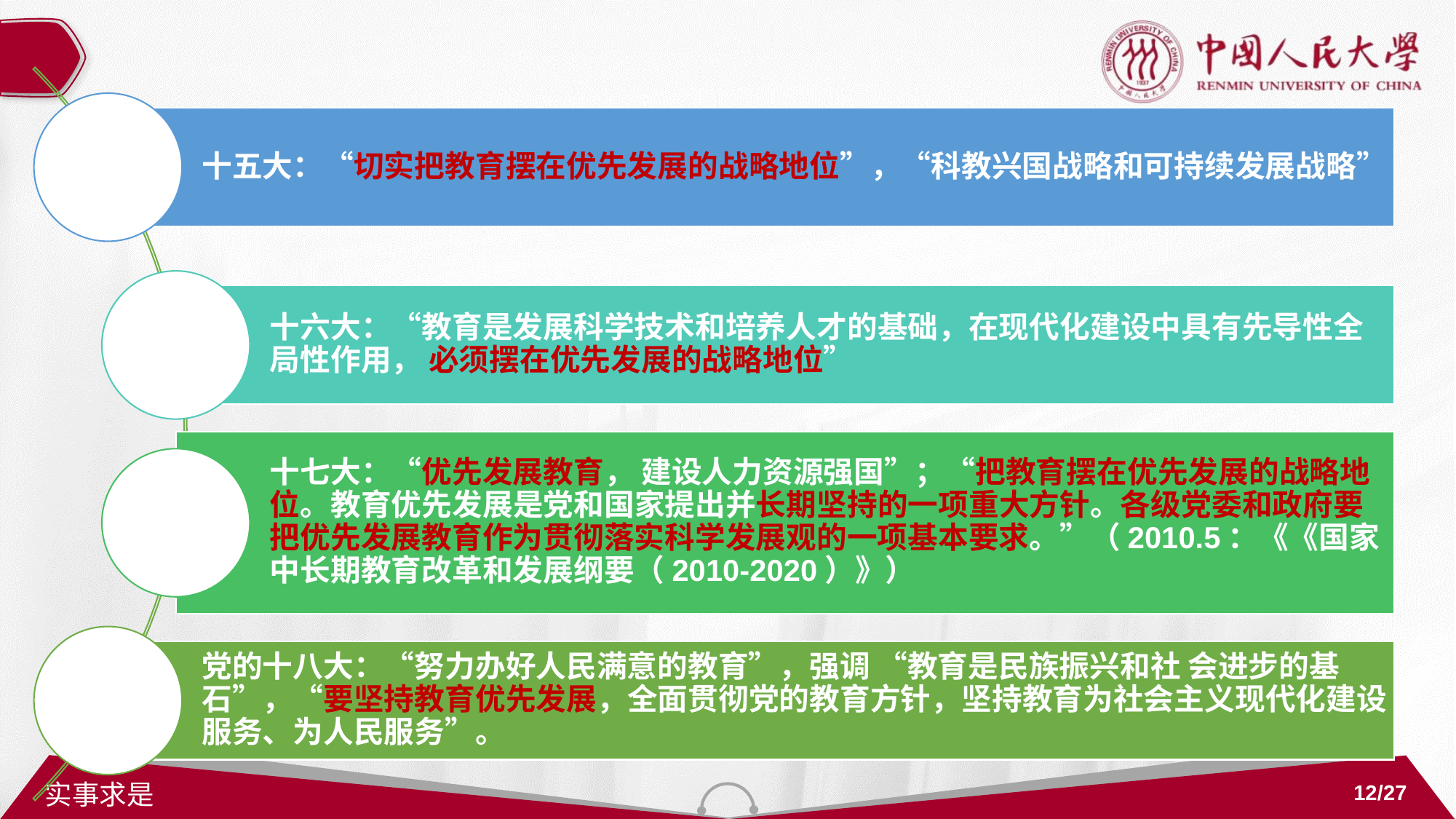

十五大：“切实把教育摆在优先发展的战略地位”，“科教兴国战略和可持续发展战略”
十六大：“教育是发展科学技术和培养人才的基础，在现代化建设中具有先导性全局性作用， 必须摆在优先发展的战略地位”
十七大：“优先发展教育， 建设人力资源强国”；“把教育摆在优先发展的战略地位。教育优先发展是党和国家提出并长期坚持的一项重大方针。各级党委和政府要把优先发展教育作为贯彻落实科学发展观的一项基本要求。”（2010.5：《《国家中长期教育改革和发展纲要（2010-2020）》）
党的十八大：“努力办好人民满意的教育”，强调 “教育是民族振兴和社 会进步的基石”，“要坚持教育优先发展，全面贯彻党的教育方针，坚持教育为社会主义现代化建设服务、为人民服务”。